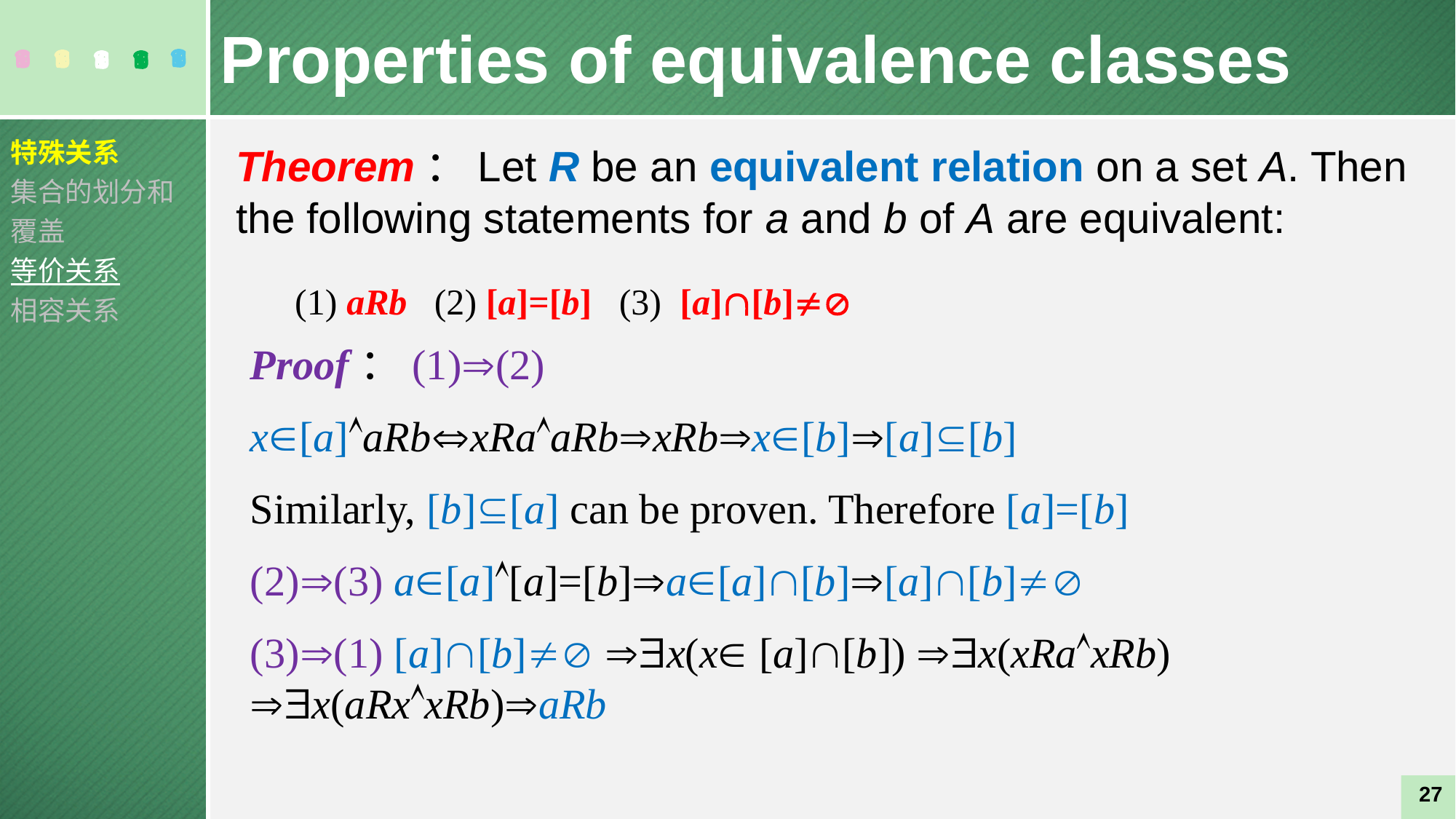

Properties of equivalence classes

特殊关系
集合的划分和覆盖
等价关系
相容关系

Theorem：Let R be an equivalent relation on a set A. Then the following statements for a and b of A are equivalent:
(1) aRb   (2) [a]=[b]   (3)  [a]∩[b]≠∅
Proof：(1)⇒(2)
x∈[a]∧aRb⇔xRa∧aRb⇒xRb⇒x∈[b]⇒[a]⊆[b]
Similarly, [b]⊆[a] can be proven. Therefore [a]=[b]
(2)⇒(3) a∈[a]∧[a]=[b]⇒a∈[a]∩[b]⇒[a]∩[b]≠∅
(3)⇒(1) [a]∩[b]≠∅ ⇒∃x(x∈ [a]∩[b]) ⇒∃x(xRa∧xRb) ⇒∃x(aRx∧xRb)⇒aRb

27